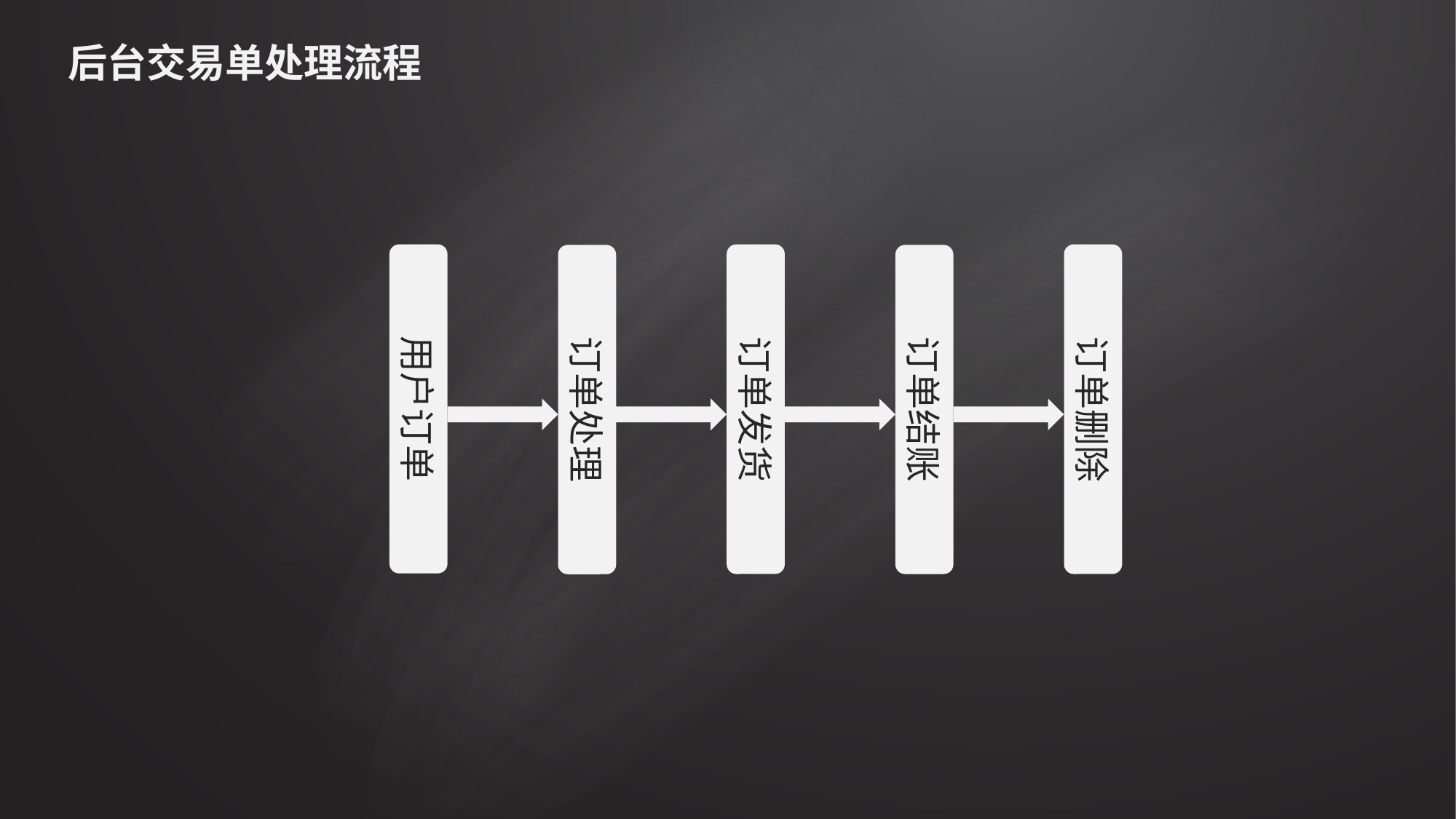

# 后台交易单处理流程
用户订单
订单发货
订单删除
订单处理
订单结账